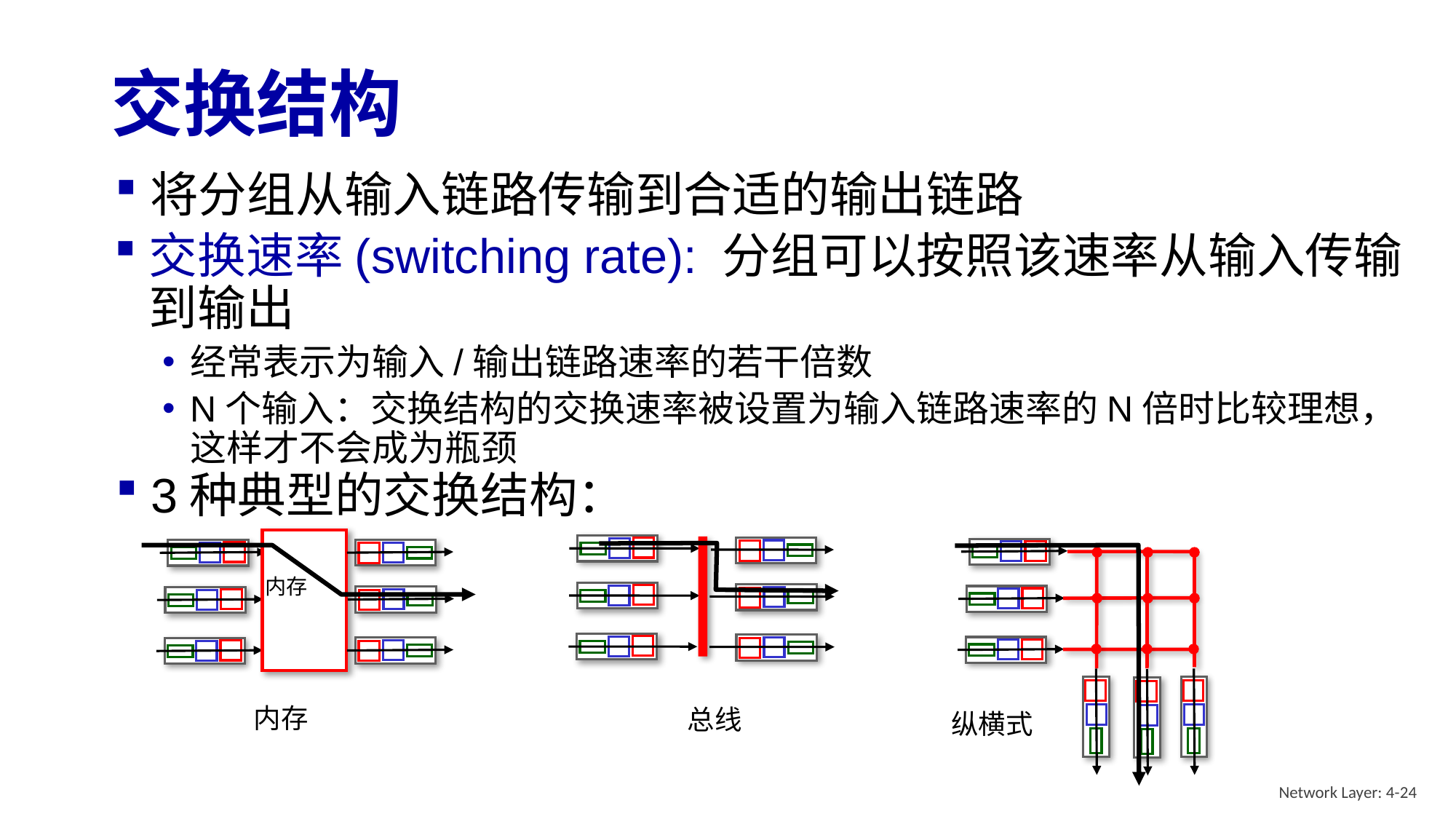

# 交换结构
将分组从输入链路传输到合适的输出链路

交换速率(switching rate): 分组可以按照该速率从输入传输到输出
经常表示为输入/输出链路速率的若干倍数
N个输入：交换结构的交换速率被设置为输入链路速率的N倍时比较理想，这样才不会成为瓶颈
3种典型的交换结构：

内存

内存

纵横式

总线
Network Layer: 4-24